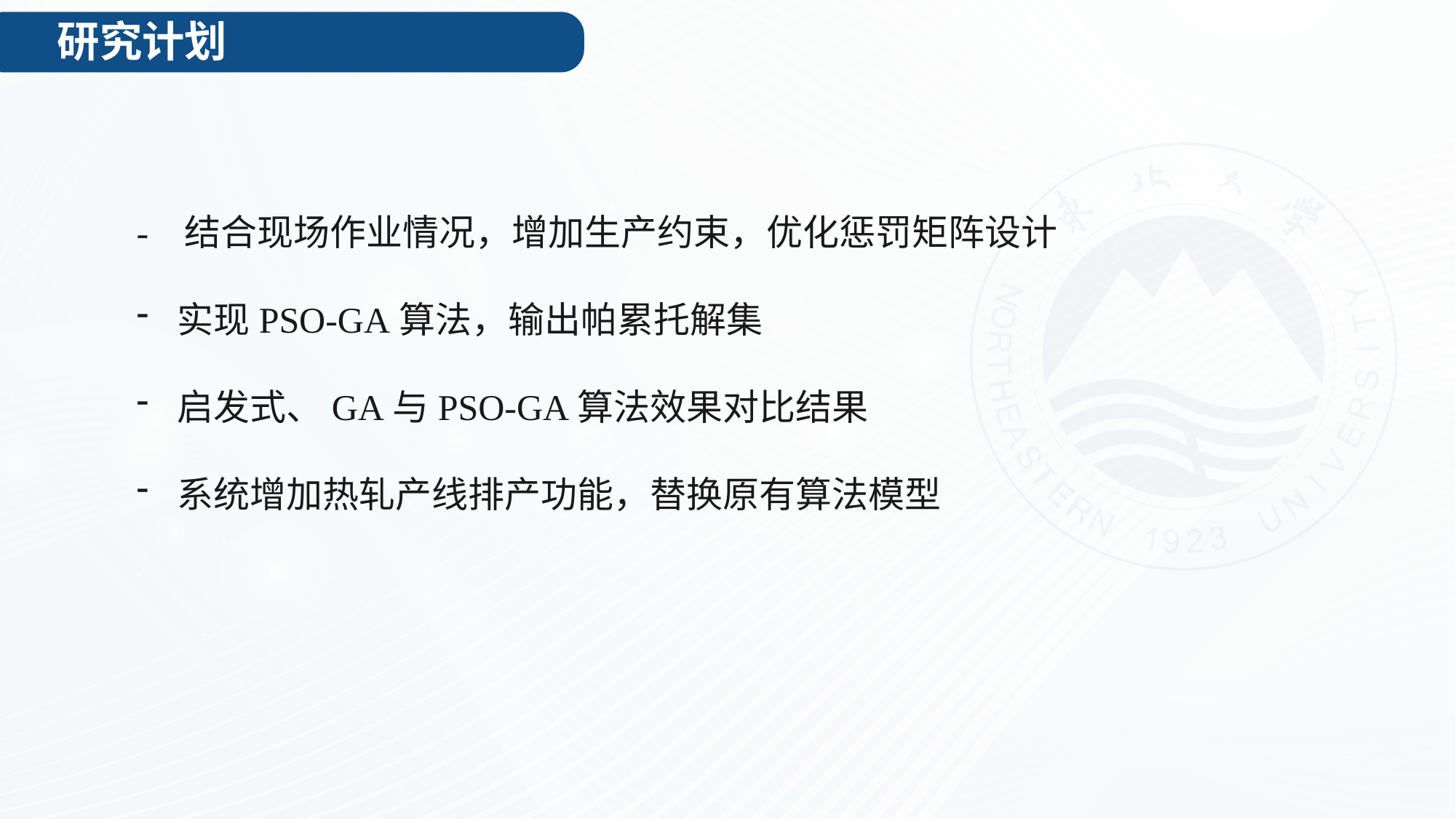

研究计划
-   结合现场作业情况，增加生产约束，优化惩罚矩阵设计
实现PSO-GA算法，输出帕累托解集
启发式、GA与PSO-GA算法效果对比结果
系统增加热轧产线排产功能，替换原有算法模型